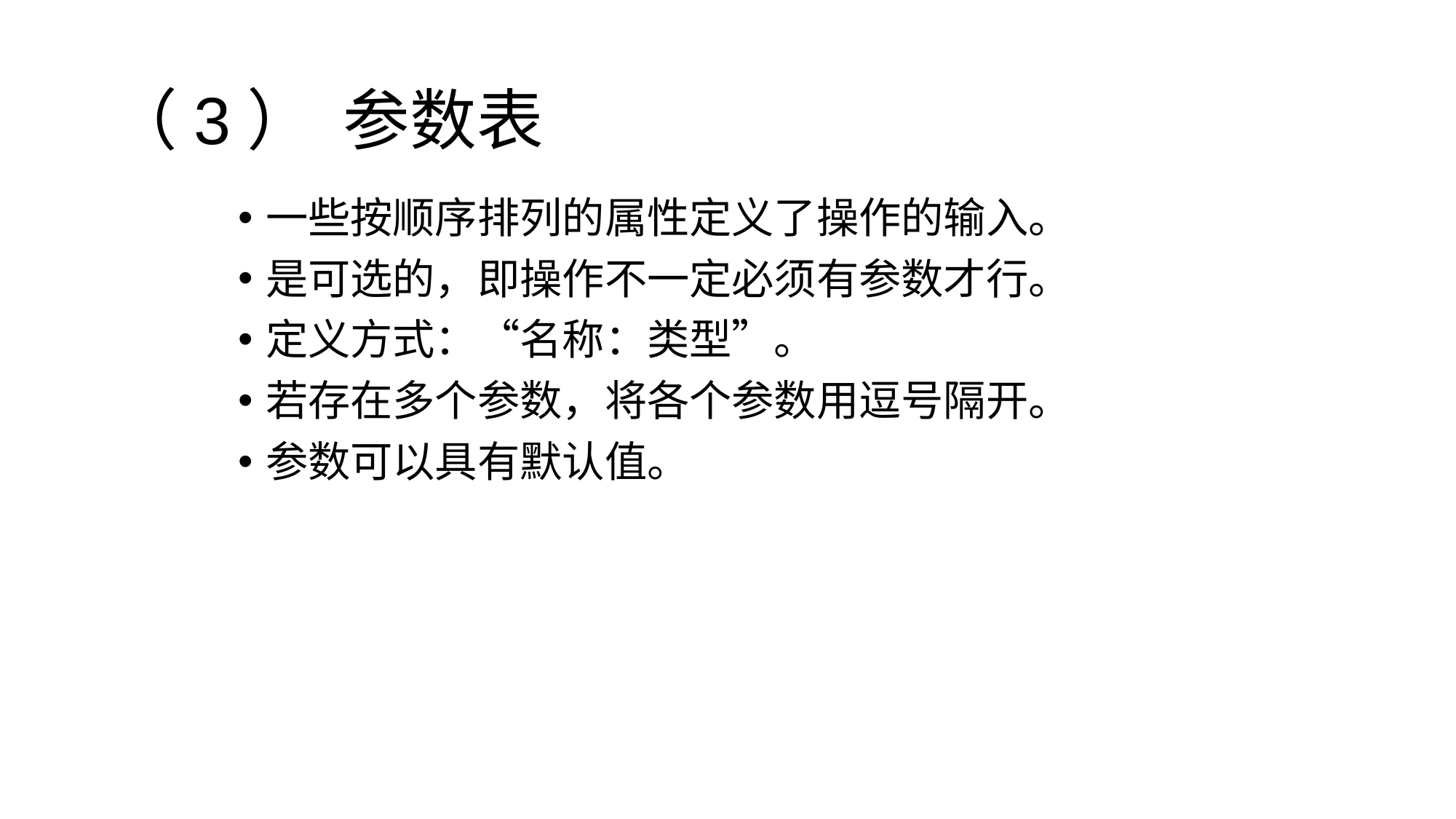

# （3）  参数表
一些按顺序排列的属性定义了操作的输入。
是可选的，即操作不一定必须有参数才行。
定义方式：“名称：类型”。
若存在多个参数，将各个参数用逗号隔开。
参数可以具有默认值。